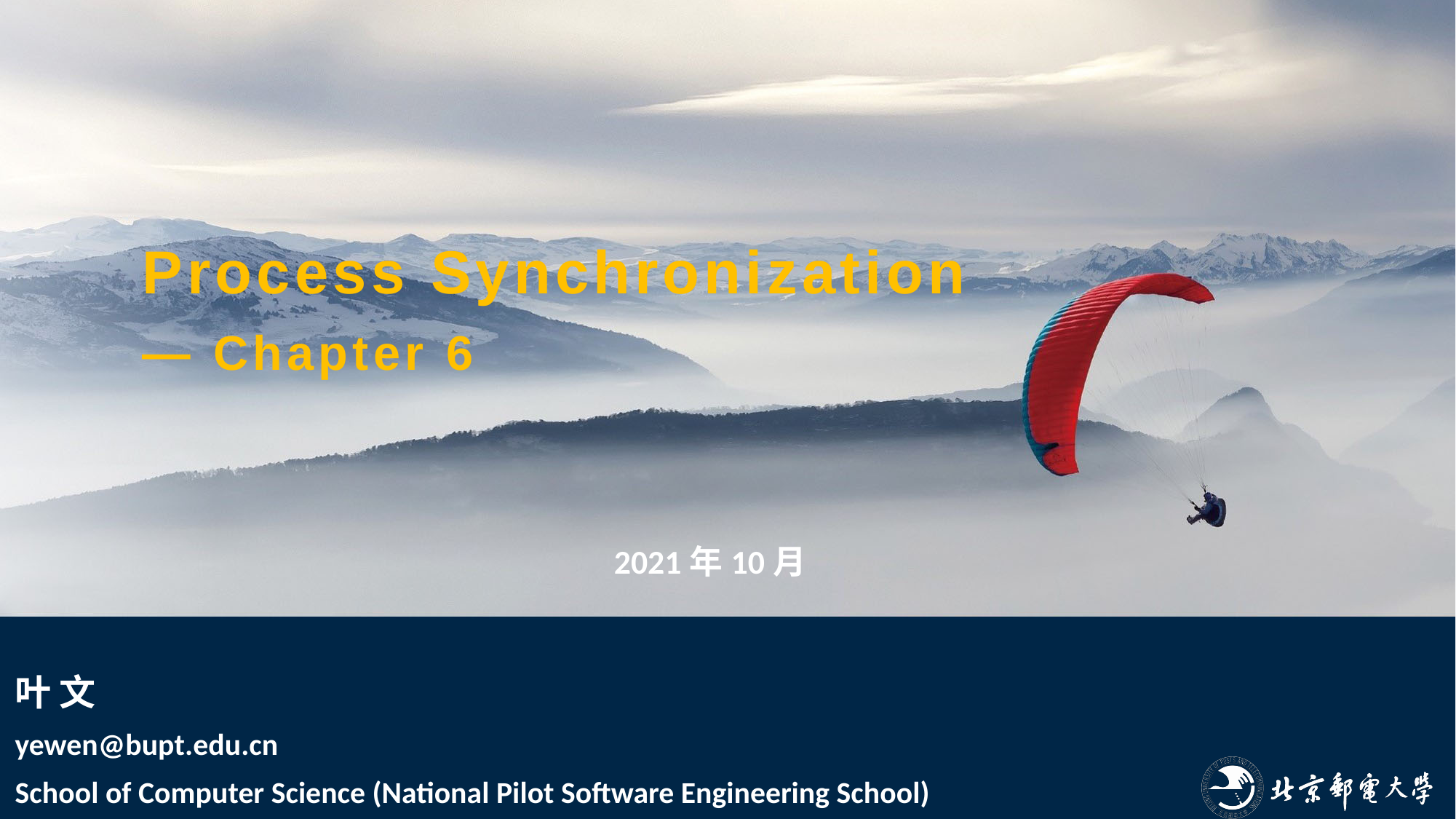

Process Synchronization
— Chapter 6
2021年10月

叶 文
yewen@bupt.edu.cn
School of Computer Science (National Pilot Software Engineering School)